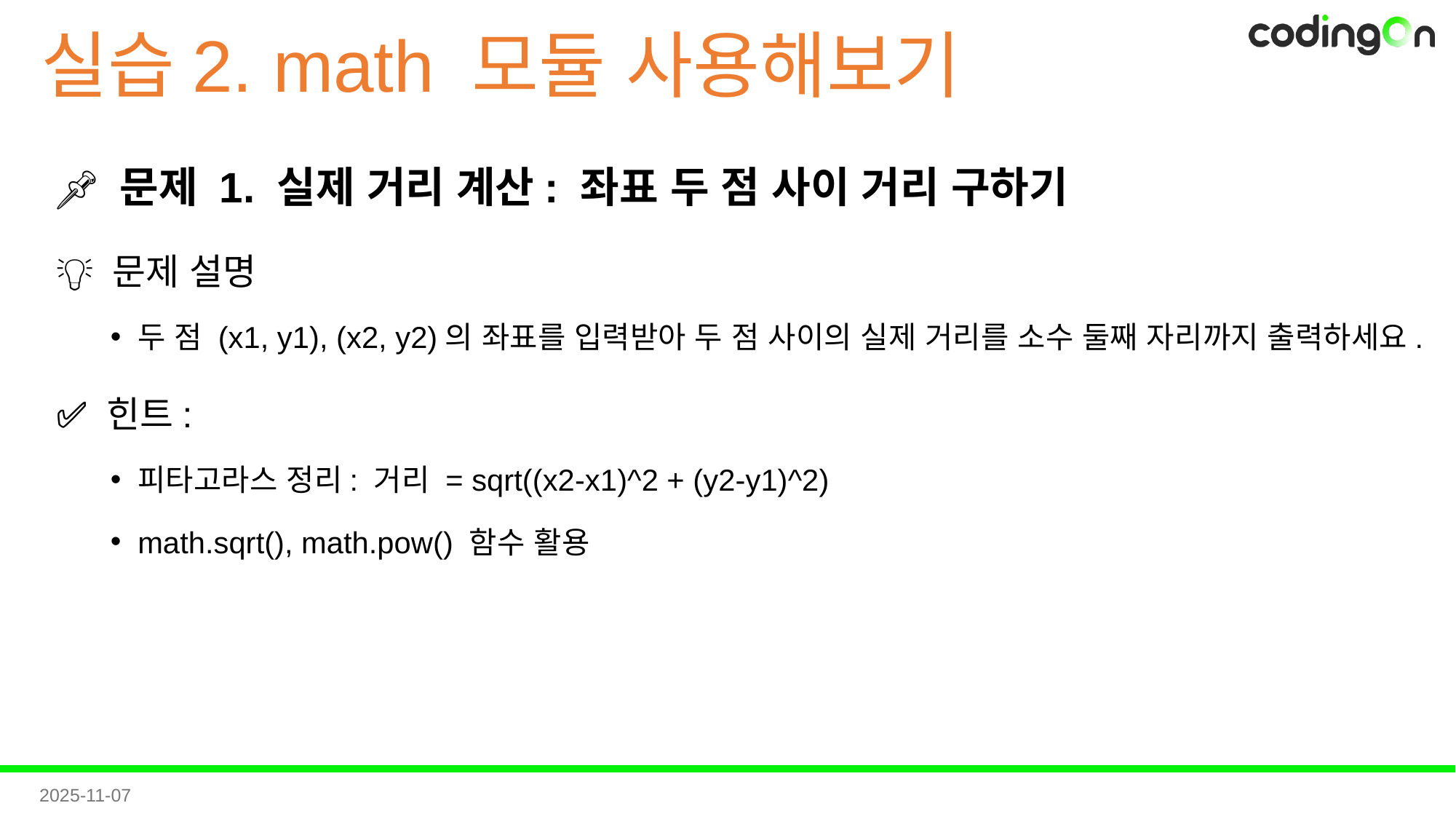

# 실습2. math 모듈 사용해보기
📌 문제 1. 실제 거리 계산: 좌표 두 점 사이 거리 구하기
💡 문제 설명
두 점 (x1, y1), (x2, y2)의 좌표를 입력받아 두 점 사이의 실제 거리를 소수 둘째 자리까지 출력하세요.
✅ 힌트:
피타고라스 정리: 거리 = sqrt((x2-x1)^2 + (y2-y1)^2)
math.sqrt(), math.pow() 함수 활용
2025-11-07